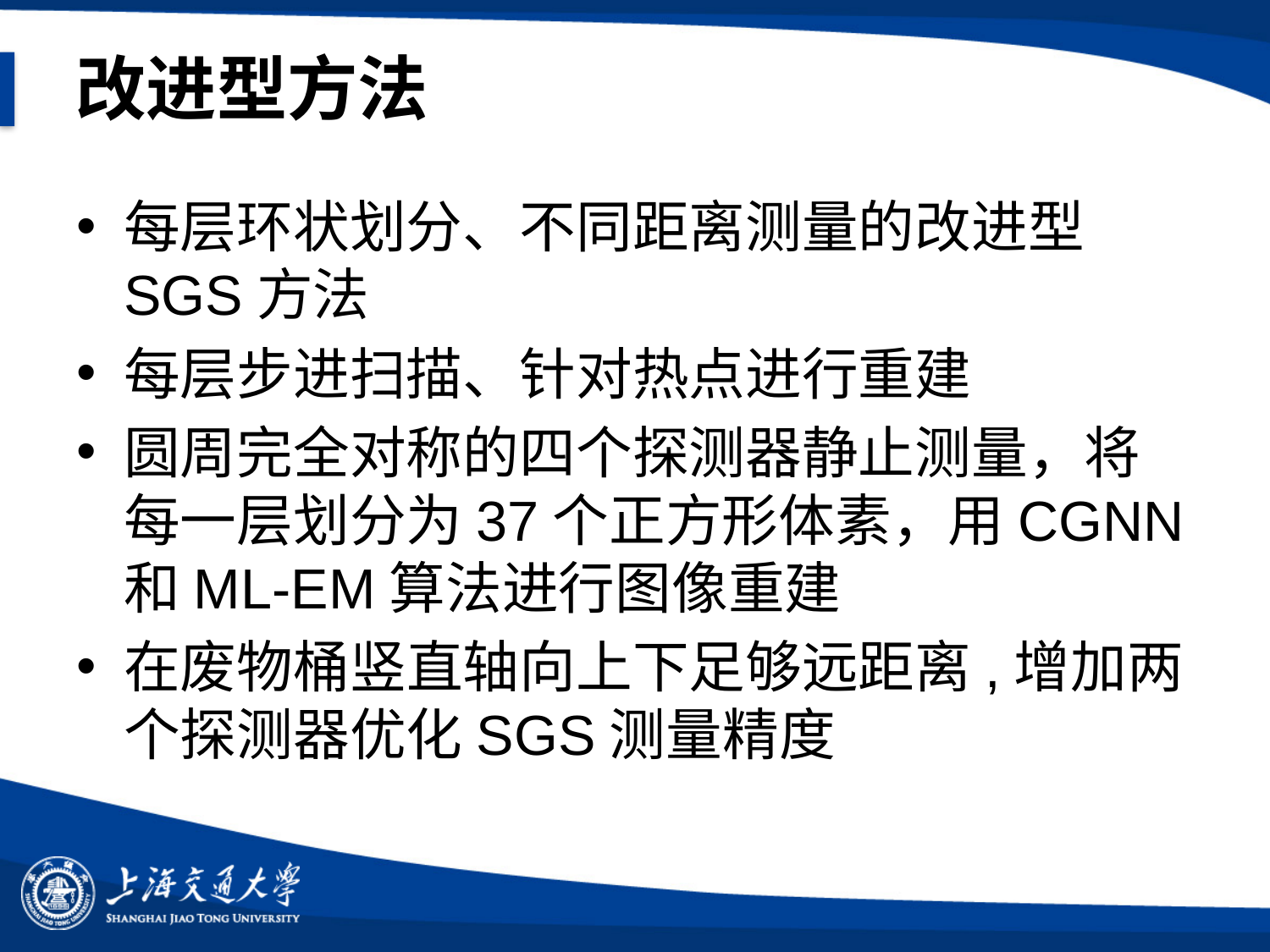

# 改进型方法
每层环状划分、不同距离测量的改进型SGS方法
每层步进扫描、针对热点进行重建
圆周完全对称的四个探测器静止测量，将每一层划分为37个正方形体素，用CGNN和ML-EM算法进行图像重建
在废物桶竖直轴向上下足够远距离,增加两个探测器优化SGS测量精度